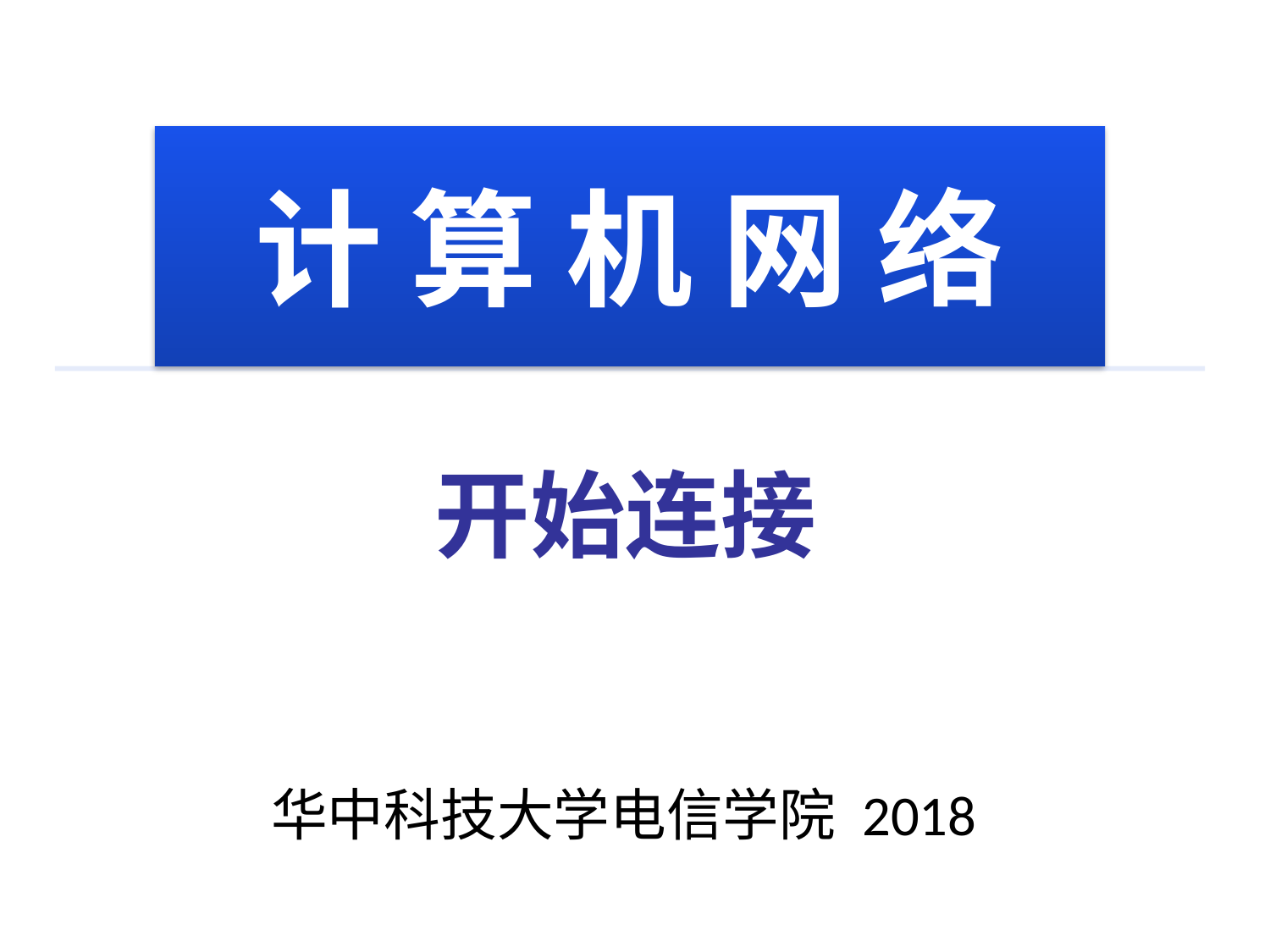

计 算 机 网 络
# 开始连接

华中科技大学电信学院 2018